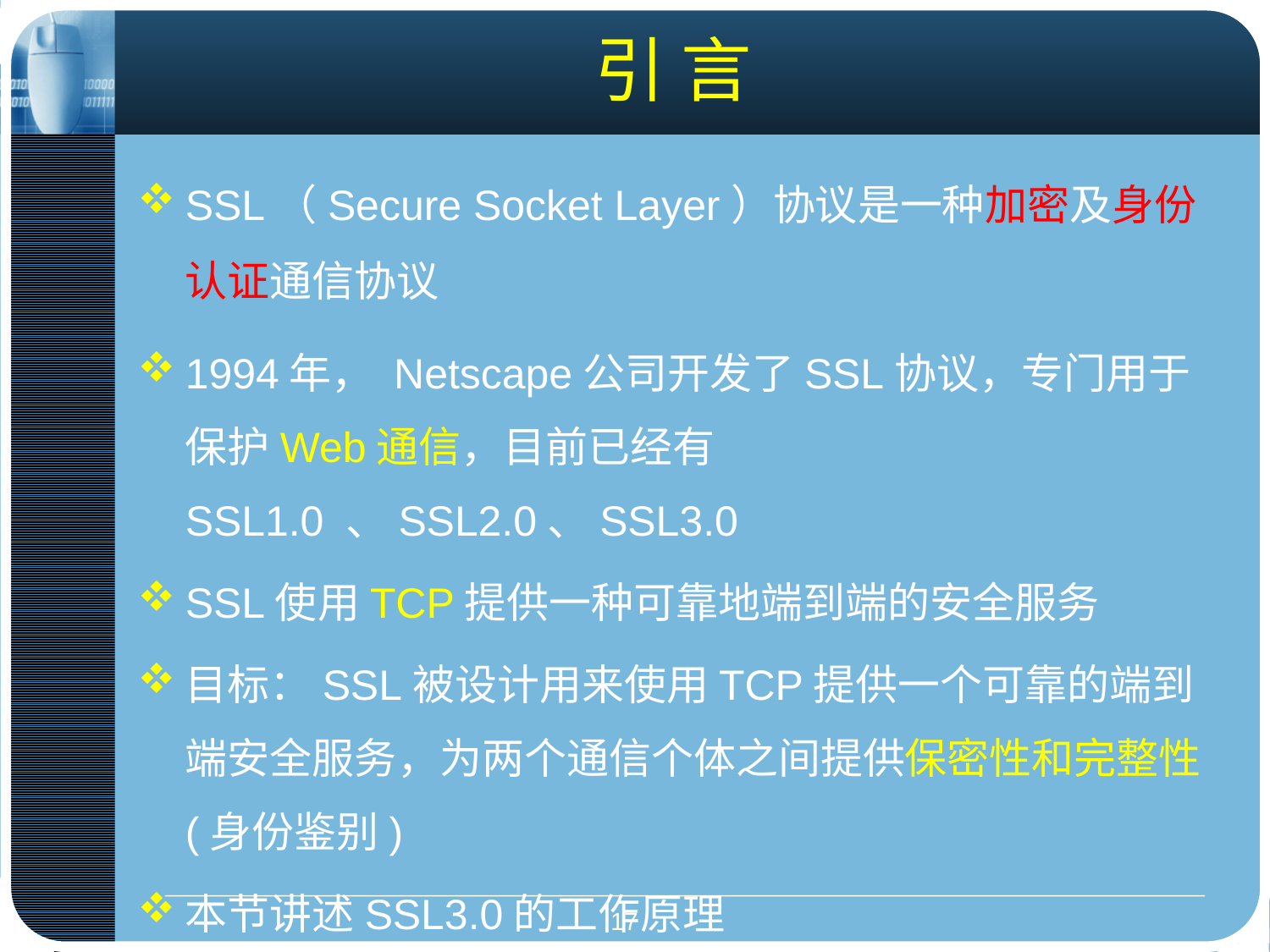

# 引 言
SSL（Secure Socket Layer）协议是一种加密及身份认证通信协议
1994年， Netscape公司开发了SSL协议，专门用于保护Web通信，目前已经有 SSL1.0 、SSL2.0、SSL3.0
SSL使用TCP提供一种可靠地端到端的安全服务
目标：SSL被设计用来使用TCP提供一个可靠的端到端安全服务，为两个通信个体之间提供保密性和完整性(身份鉴别)
本节讲述SSL3.0的工作原理

17